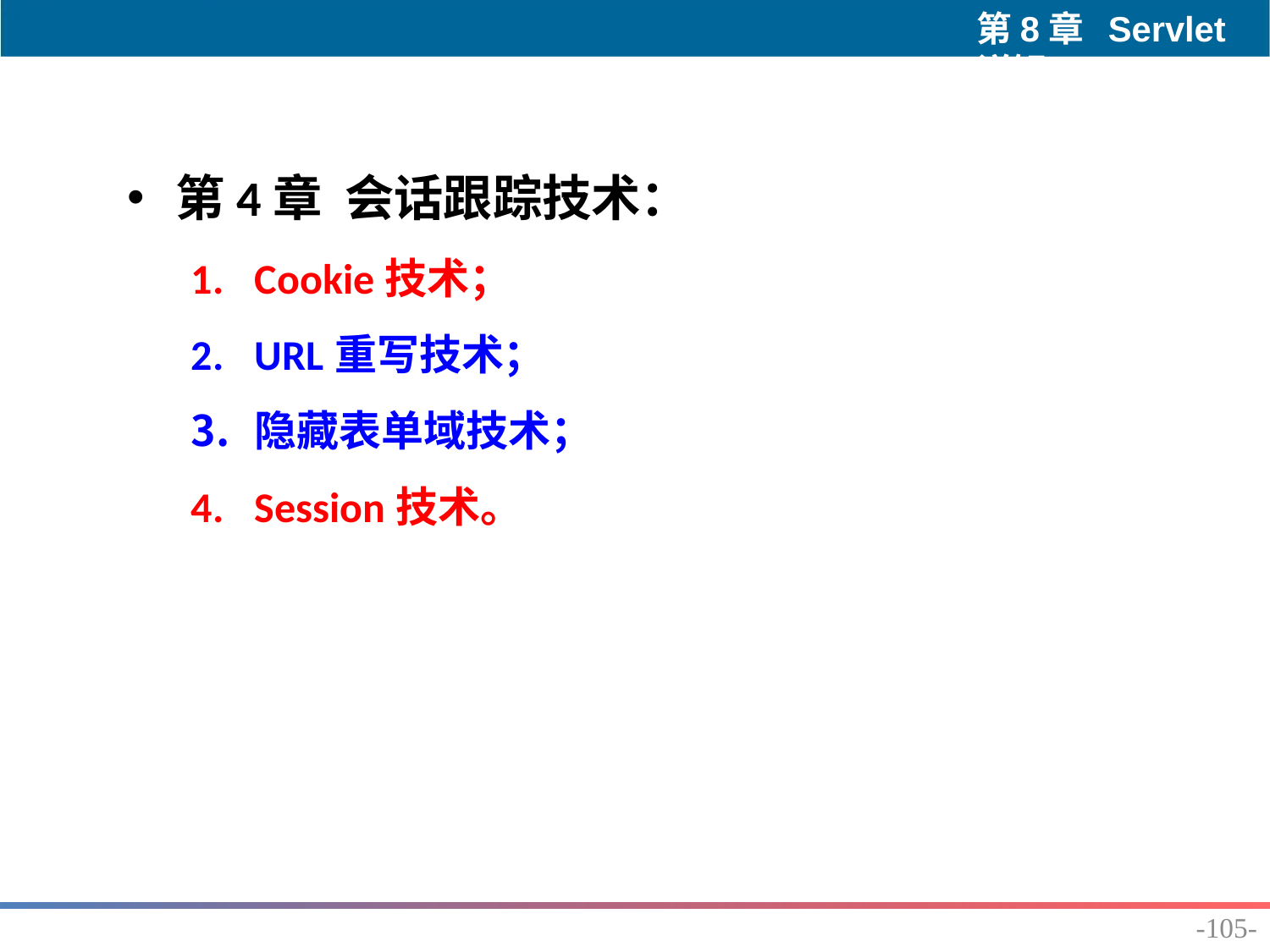

第4章  会话跟踪技术：
Cookie技术；
URL重写技术；
隐藏表单域技术；
Session技术。

-105-